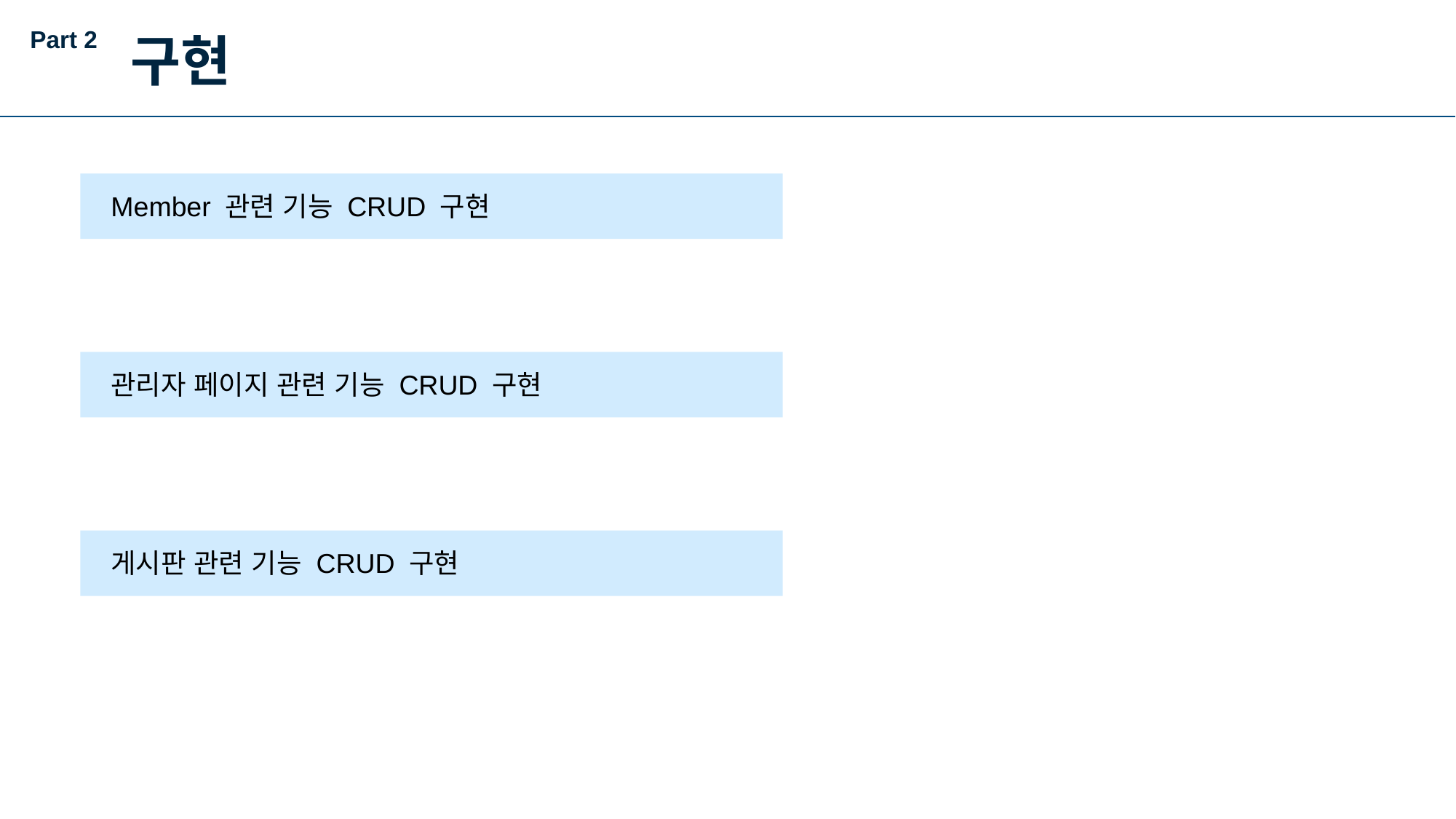

Part 2
구현

Member 관련 기능 CRUD 구현

관리자 페이지 관련 기능 CRUD 구현

게시판 관련 기능 CRUD 구현